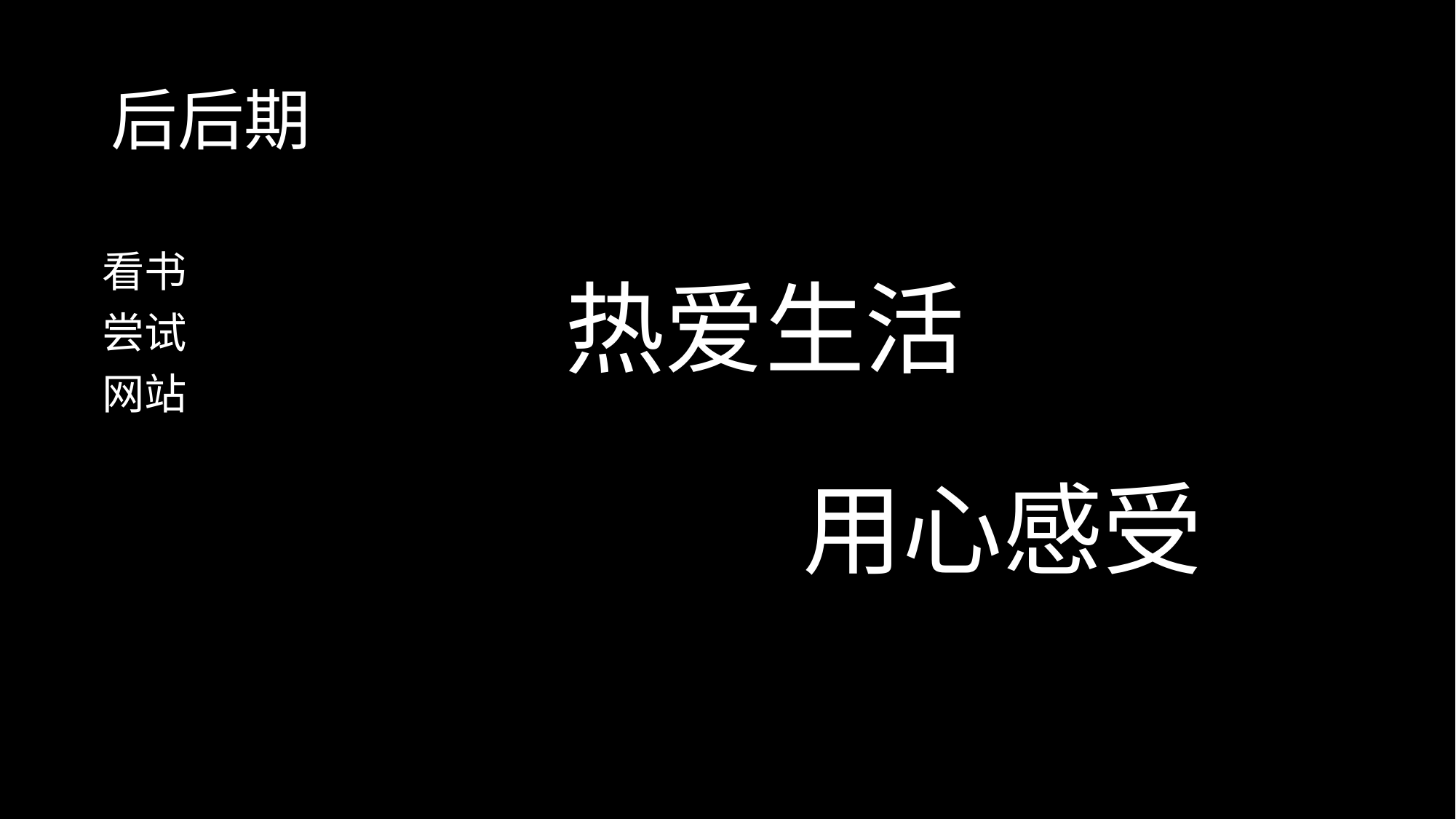

# 后后期
看书
尝试
网站
热爱生活
用心感受